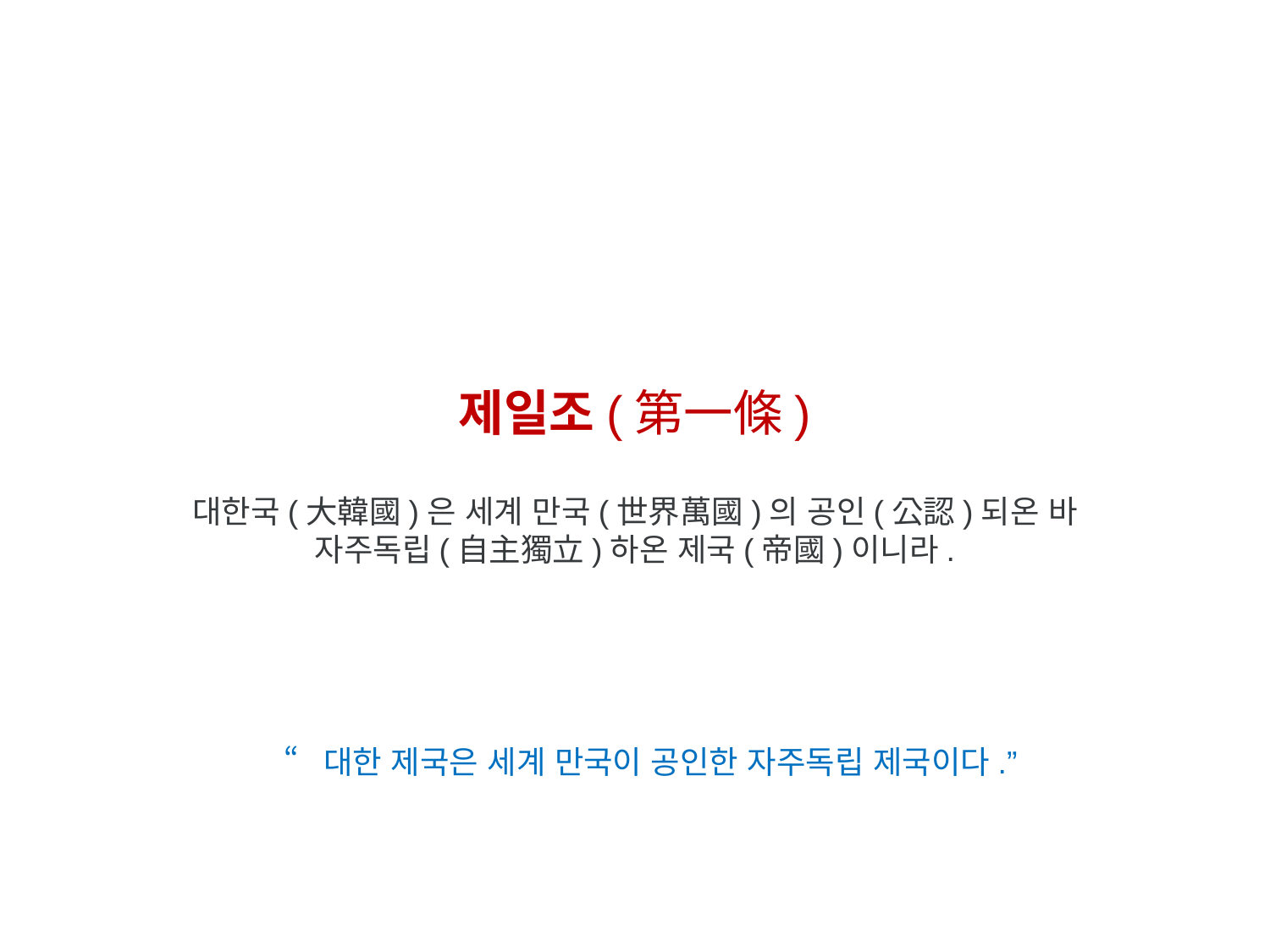

제일조(第一條)

대한국(大韓國)은 세계 만국(世界萬國)의 공인(公認)되온 바 자주독립(自主獨立)하온 제국(帝國)이니라.
“대한 제국은 세계 만국이 공인한 자주독립 제국이다.”